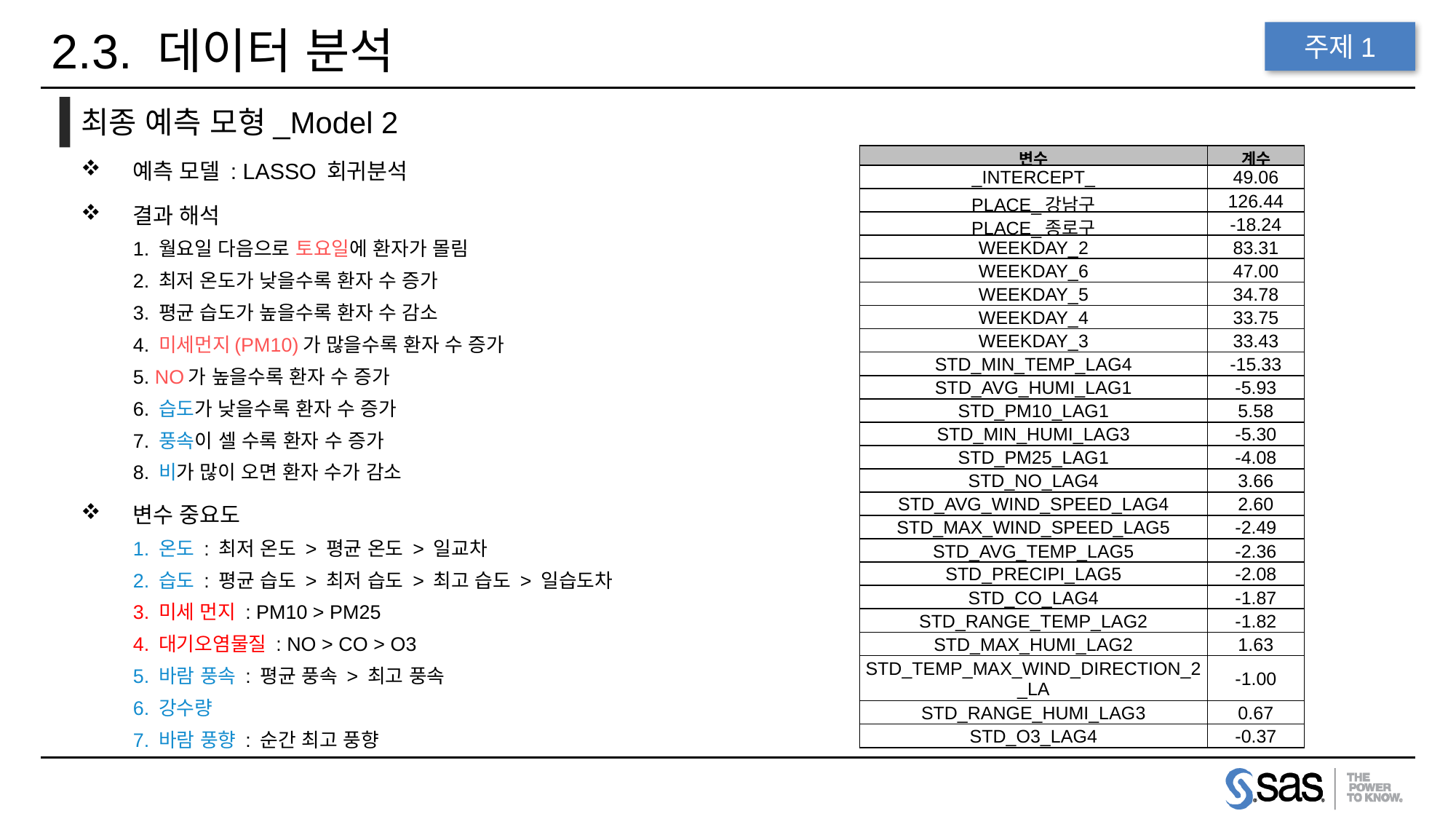

# 2.3. 데이터 분석
주제1

최종 예측 모형_Model 2
| 변수 | 계수 |
| --- | --- |
| \_INTERCEPT\_ | 49.06 |
| PLACE\_강남구 | 126.44 |
| PLACE\_종로구 | -18.24 |
| WEEKDAY\_2 | 83.31 |
| WEEKDAY\_6 | 47.00 |
| WEEKDAY\_5 | 34.78 |
| WEEKDAY\_4 | 33.75 |
| WEEKDAY\_3 | 33.43 |
| STD\_MIN\_TEMP\_LAG4 | -15.33 |
| STD\_AVG\_HUMI\_LAG1 | -5.93 |
| STD\_PM10\_LAG1 | 5.58 |
| STD\_MIN\_HUMI\_LAG3 | -5.30 |
| STD\_PM25\_LAG1 | -4.08 |
| STD\_NO\_LAG4 | 3.66 |
| STD\_AVG\_WIND\_SPEED\_LAG4 | 2.60 |
| STD\_MAX\_WIND\_SPEED\_LAG5 | -2.49 |
| STD\_AVG\_TEMP\_LAG5 | -2.36 |
| STD\_PRECIPI\_LAG5 | -2.08 |
| STD\_CO\_LAG4 | -1.87 |
| STD\_RANGE\_TEMP\_LAG2 | -1.82 |
| STD\_MAX\_HUMI\_LAG2 | 1.63 |
| STD\_TEMP\_MAX\_WIND\_DIRECTION\_2\_LA | -1.00 |
| STD\_RANGE\_HUMI\_LAG3 | 0.67 |
| STD\_O3\_LAG4 | -0.37 |
예측 모델 : LASSO 회귀분석
결과 해석
1. 월요일 다음으로 토요일에 환자가 몰림
2. 최저 온도가 낮을수록 환자 수 증가
3. 평균 습도가 높을수록 환자 수 감소
4. 미세먼지(PM10)가 많을수록 환자 수 증가
5. NO가 높을수록 환자 수 증가
6. 습도가 낮을수록 환자 수 증가
7. 풍속이 셀 수록 환자 수 증가
8. 비가 많이 오면 환자 수가 감소
변수 중요도
1. 온도 : 최저 온도 > 평균 온도 > 일교차
2. 습도 : 평균 습도 > 최저 습도 > 최고 습도 > 일습도차
3. 미세 먼지 : PM10 > PM25
4. 대기오염물질 : NO > CO > O3
5. 바람 풍속 : 평균 풍속 > 최고 풍속
6. 강수량
7. 바람 풍향 : 순간 최고 풍향